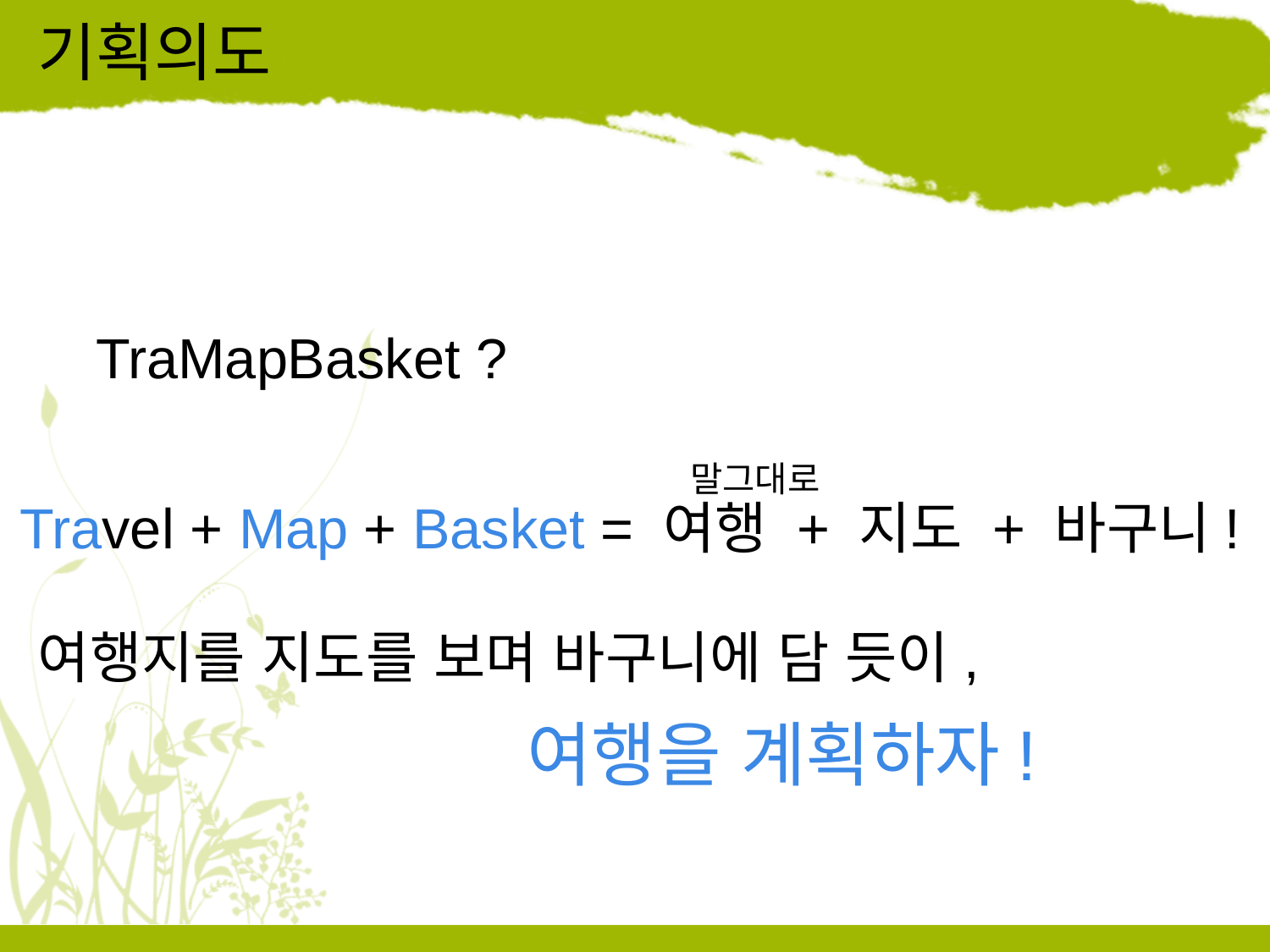

# 기획의도
TraMapBasket ?
말그대로
Travel + Map + Basket = 여행 + 지도 + 바구니!
여행지를 지도를 보며 바구니에 담 듯이,
여행을 계획하자!